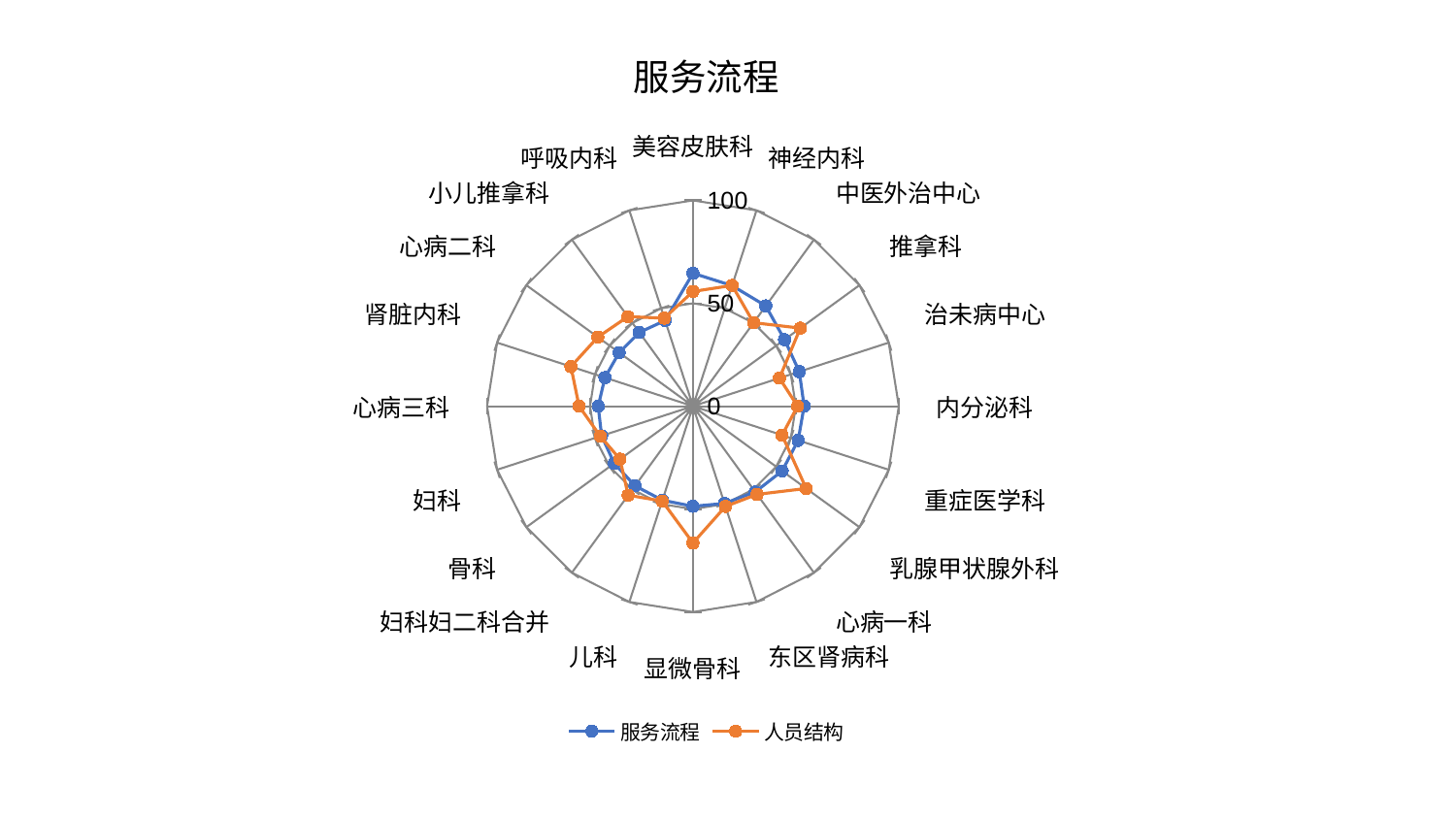

### Chart: 服务流程

| Category | 服务流程 | 人员结构 |
|---|---|---|
| 美容皮肤科 | 64.59836319206264 | 55.74994932843623 |
| 神经内科 | 61.601583834343536 | 61.690404209998796 |
| 中医外治中心 | 60.23853634610441 | 50.14760613779594 |
| 推拿科 | 55.0088680415247 | 64.51666841321128 |
| 治未病中心 | 54.33983009142423 | 44.19824363957901 |
| 内分泌科 | 54.02042868615561 | 50.84823508879404 |
| 重症医学科 | 53.76180387122292 | 45.52412811170428 |
| 乳腺甲状腺外科 | 53.56861829658644 | 68.02914870074027 |
| 心病一科 | 51.49481292063044 | 52.99323156573826 |
| 东区肾病科 | 49.68097514270262 | 51.197357123462716 |
| 显微骨科 | 48.63757694305505 | 66.46423626133927 |
| 儿科 | 48.02818694726711 | 48.45300217363601 |
| 妇科妇二科合并 | 47.85024827990578 | 53.4923374770556 |
| 骨科 | 47.2674985476095 | 43.80776031470389 |
| 妇科 | 46.63421874681527 | 47.2995318894869 |
| 心病三科 | 46.002361243184936 | 55.30385745386658 |
| 肾脏内科 | 44.94092827356248 | 62.30425587381482 |
| 心病二科 | 44.31335146942654 | 57.095205658650734 |
| 小儿推拿科 | 44.30557002293907 | 53.78626155735699 |
| 呼吸内科 | 43.77530984942102 | 44.976842344791145 |
52